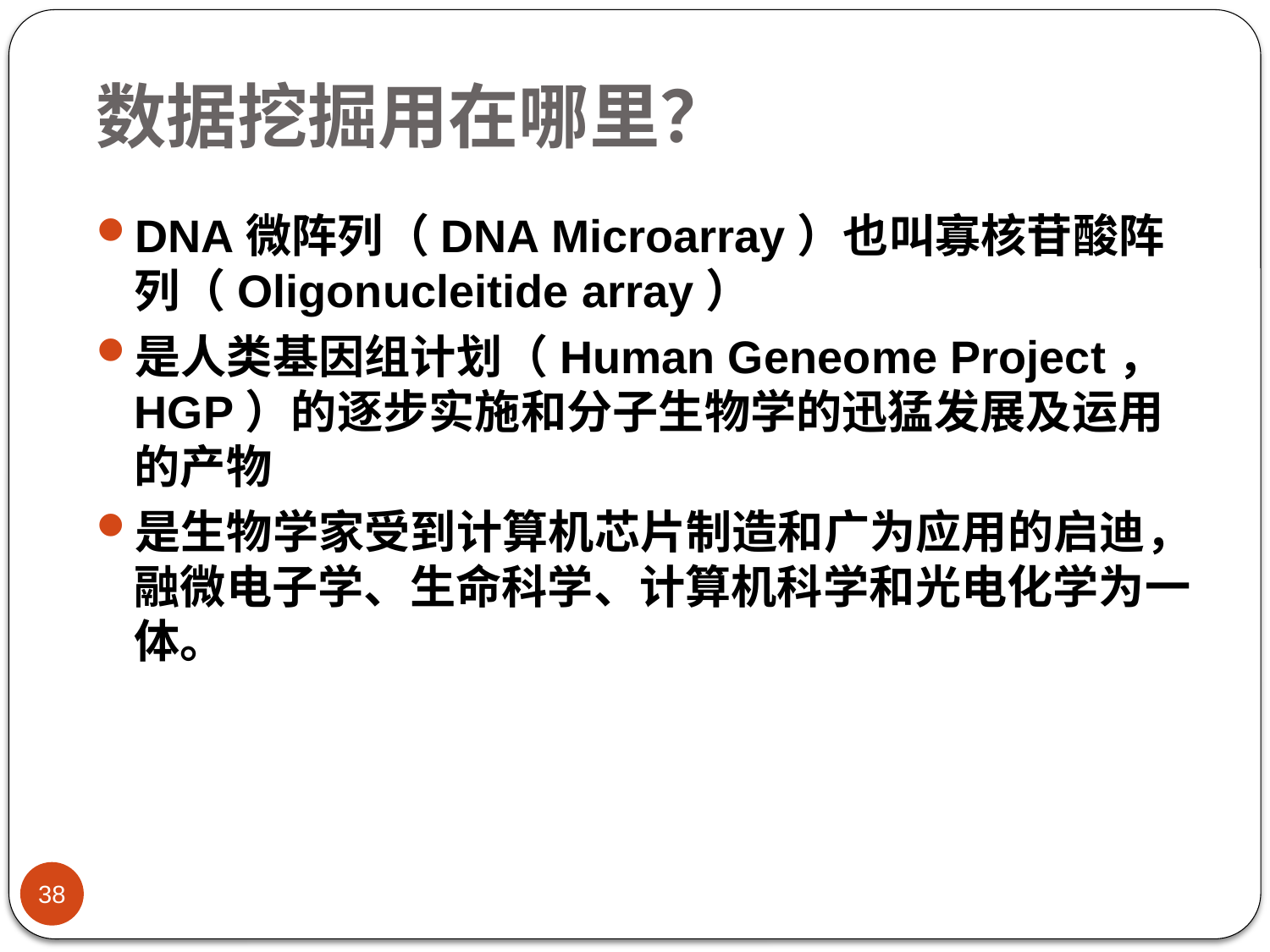

# 数据挖掘用在哪里？
DNA微阵列（DNA Microarray）也叫寡核苷酸阵列（Oligonucleitide array）
是人类基因组计划（Human Geneome Project，HGP）的逐步实施和分子生物学的迅猛发展及运用的产物
是生物学家受到计算机芯片制造和广为应用的启迪，融微电子学、生命科学、计算机科学和光电化学为一体。
38